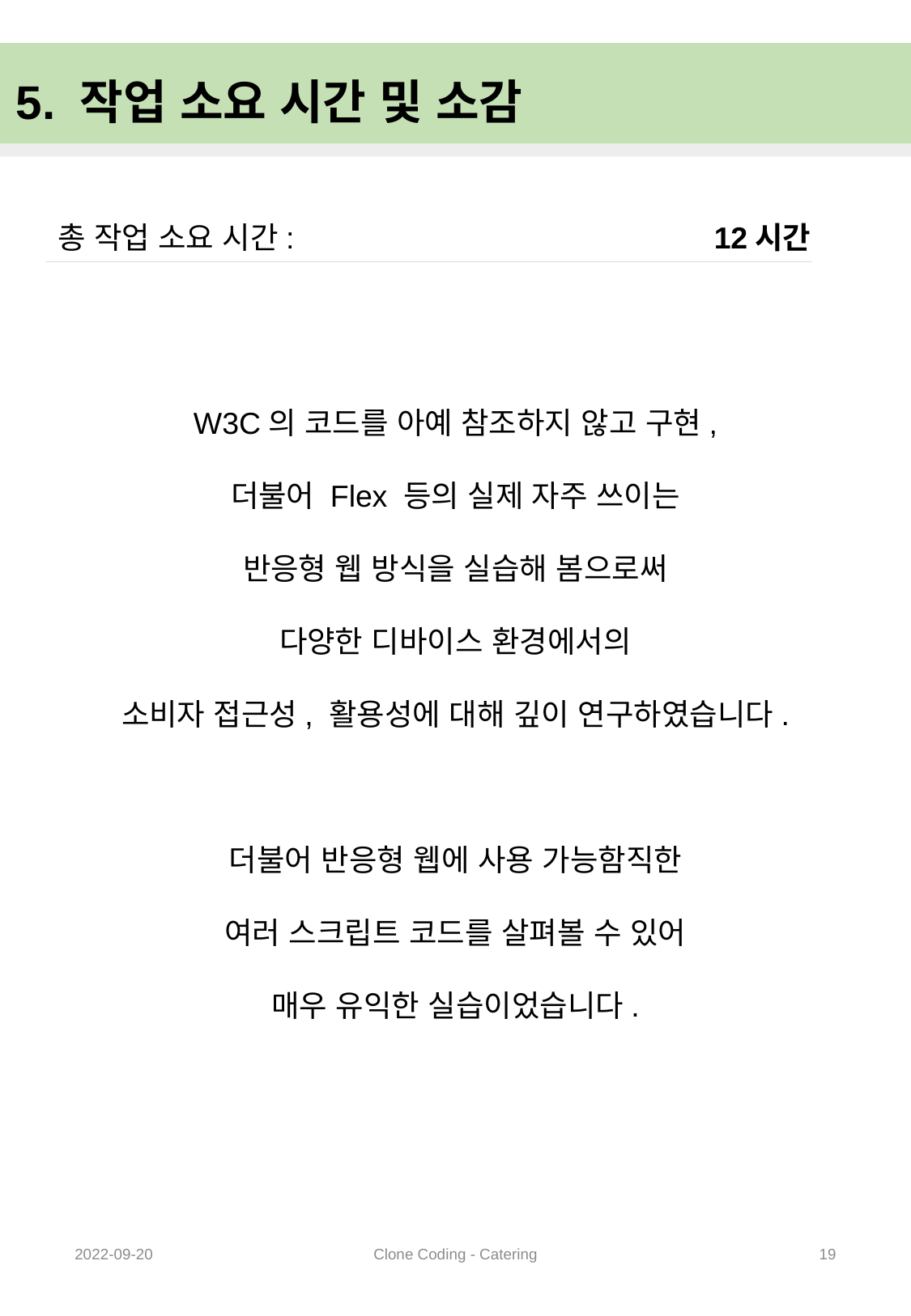

5. 작업 소요 시간 및 소감

총 작업 소요 시간:
12시간
W3C의 코드를 아예 참조하지 않고 구현,
더불어 Flex 등의 실제 자주 쓰이는
반응형 웹 방식을 실습해 봄으로써
다양한 디바이스 환경에서의
소비자 접근성, 활용성에 대해 깊이 연구하였습니다.

더불어 반응형 웹에 사용 가능함직한
여러 스크립트 코드를 살펴볼 수 있어
매우 유익한 실습이었습니다.
2022-09-20
Clone Coding - Catering
19